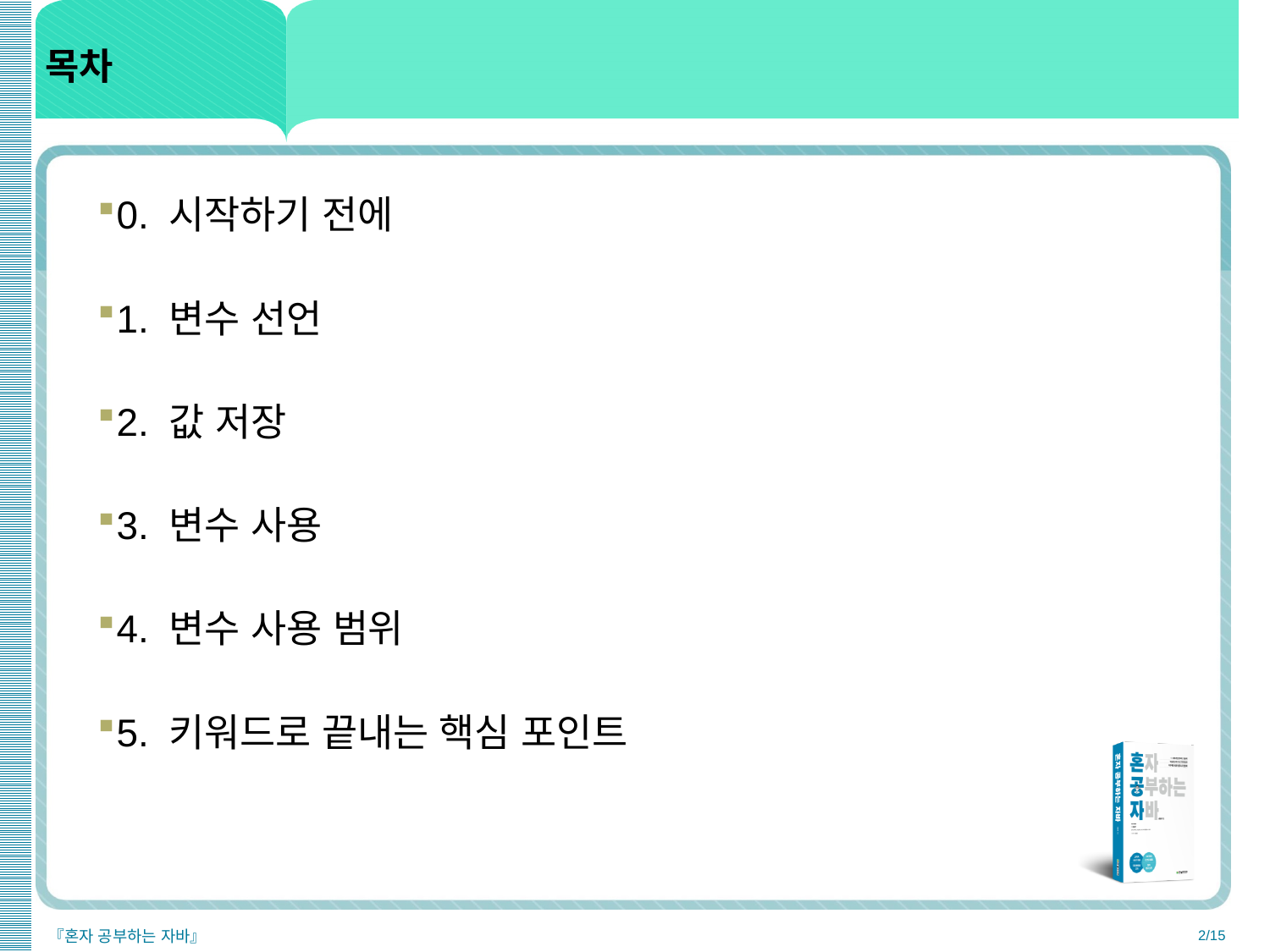

목차
0. 시작하기 전에
1. 변수 선언
2. 값 저장
3. 변수 사용
4. 변수 사용 범위
5. 키워드로 끝내는 핵심 포인트